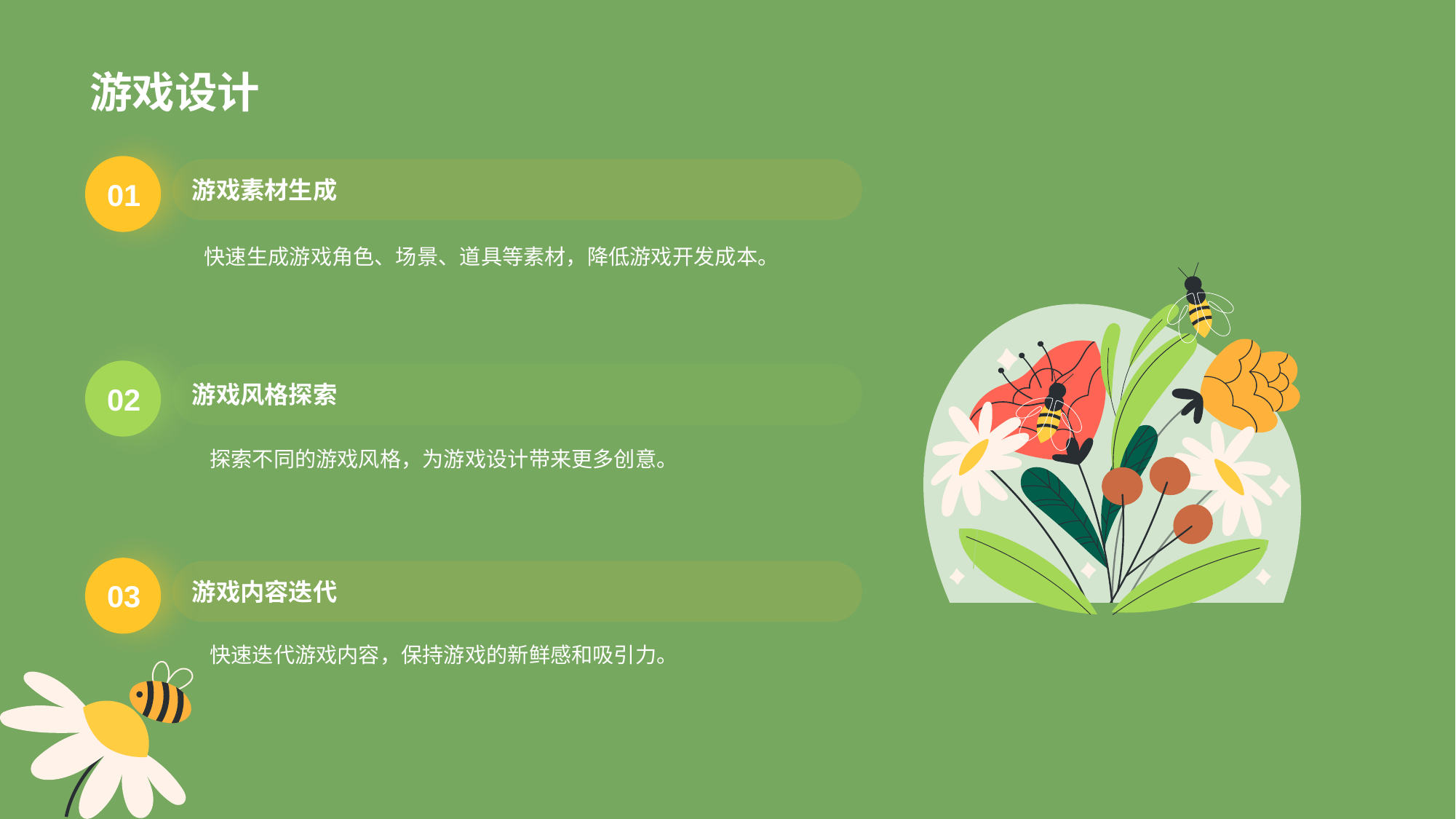

# 游戏设计
01
游戏素材生成
快速生成游戏角色、场景、道具等素材，降低游戏开发成本。

02
游戏风格探索
探索不同的游戏风格，为游戏设计带来更多创意。
03
游戏内容迭代
快速迭代游戏内容，保持游戏的新鲜感和吸引力。